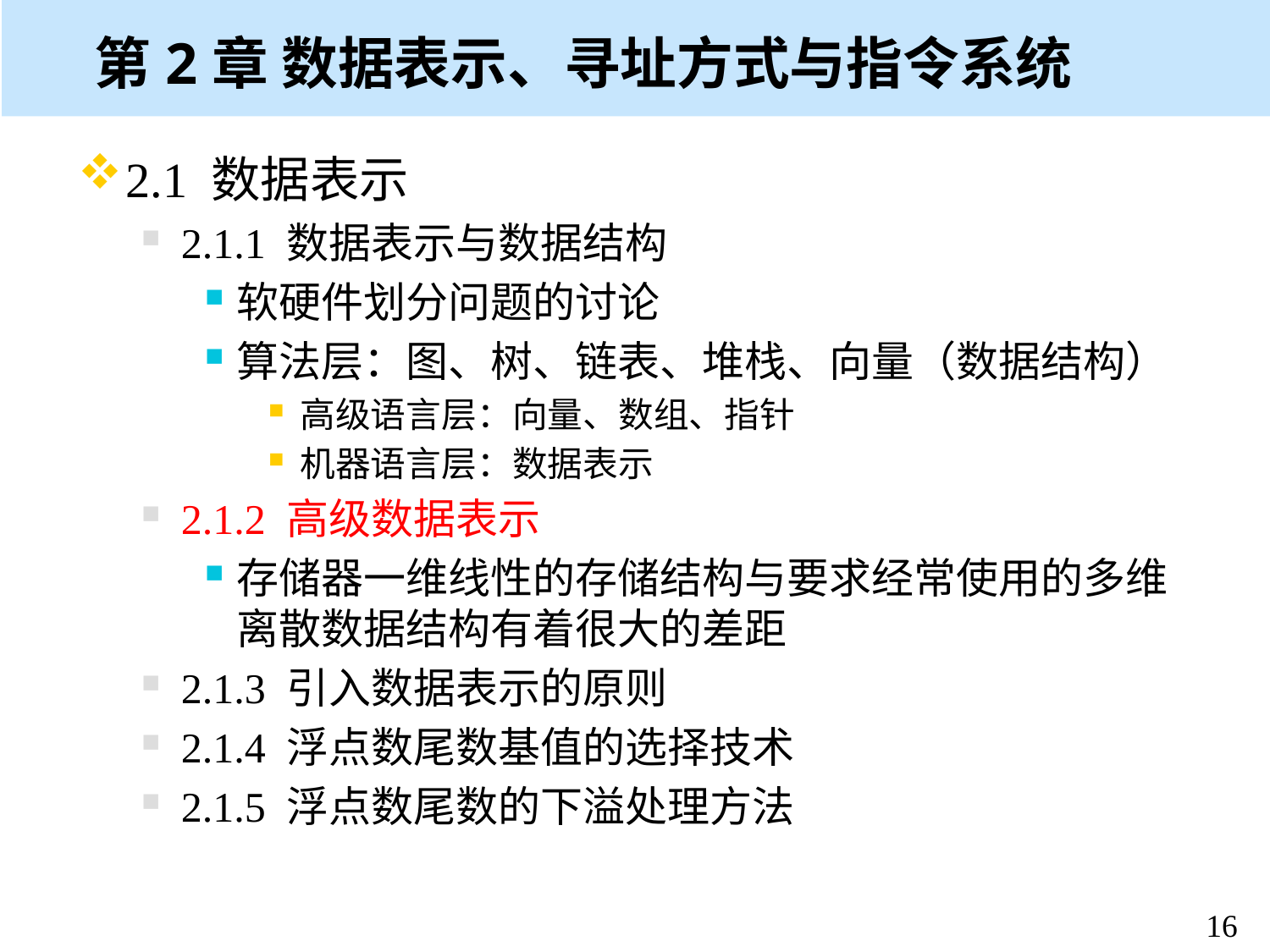

# 第2章 数据表示、寻址方式与指令系统
2.1 数据表示
2.1.1 数据表示与数据结构
软硬件划分问题的讨论
算法层：图、树、链表、堆栈、向量（数据结构）
高级语言层：向量、数组、指针
机器语言层：数据表示
2.1.2 高级数据表示
存储器一维线性的存储结构与要求经常使用的多维离散数据结构有着很大的差距
2.1.3 引入数据表示的原则
2.1.4 浮点数尾数基值的选择技术
2.1.5 浮点数尾数的下溢处理方法